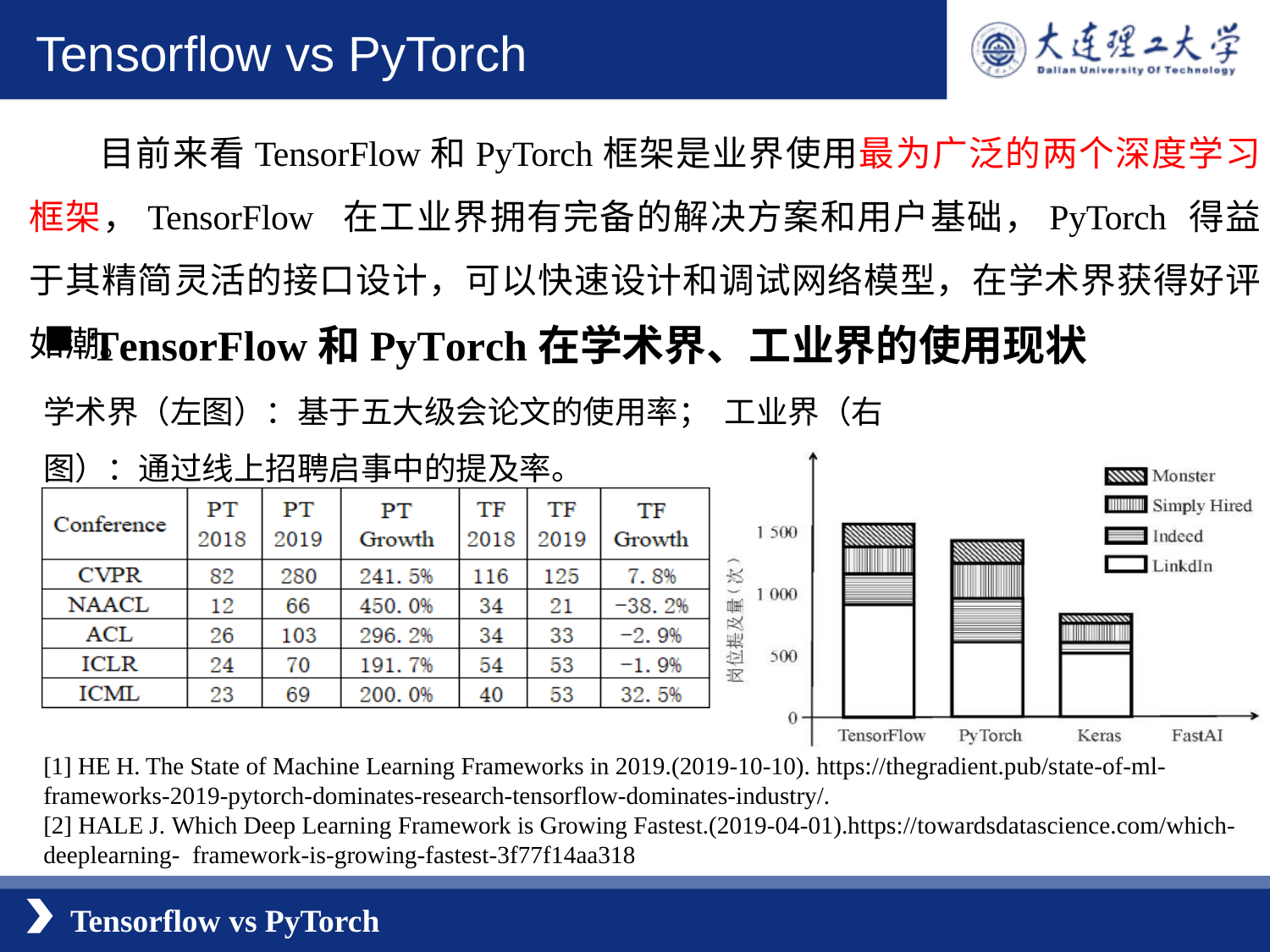

Tensorflow vs PyTorch
目前来看TensorFlow和PyTorch框架是业界使用最为广泛的两个深度学习框架，TensorFlow  在工业界拥有完备的解决方案和用户基础，PyTorch 得益于其精简灵活的接口设计，可以快速设计和调试网络模型，在学术界获得好评如潮。
TensorFlow和PyTorch在学术界、工业界的使用现状
学术界（左图）：基于五大级会论文的使用率；  工业界（右图）：通过线上招聘启事中的提及率。

[1] HE H. The State of Machine Learning Frameworks in 2019.(2019-10-10). https://thegradient.pub/state-of-ml-frameworks-2019-pytorch-dominates-research-tensorflow-dominates-industry/.
[2] HALE J. Which Deep Learning Framework is Growing Fastest.(2019-04-01).https://towardsdatascience.com/which-deeplearning-  framework-is-growing-fastest-3f77f14aa318
Tensorflow vs PyTorch